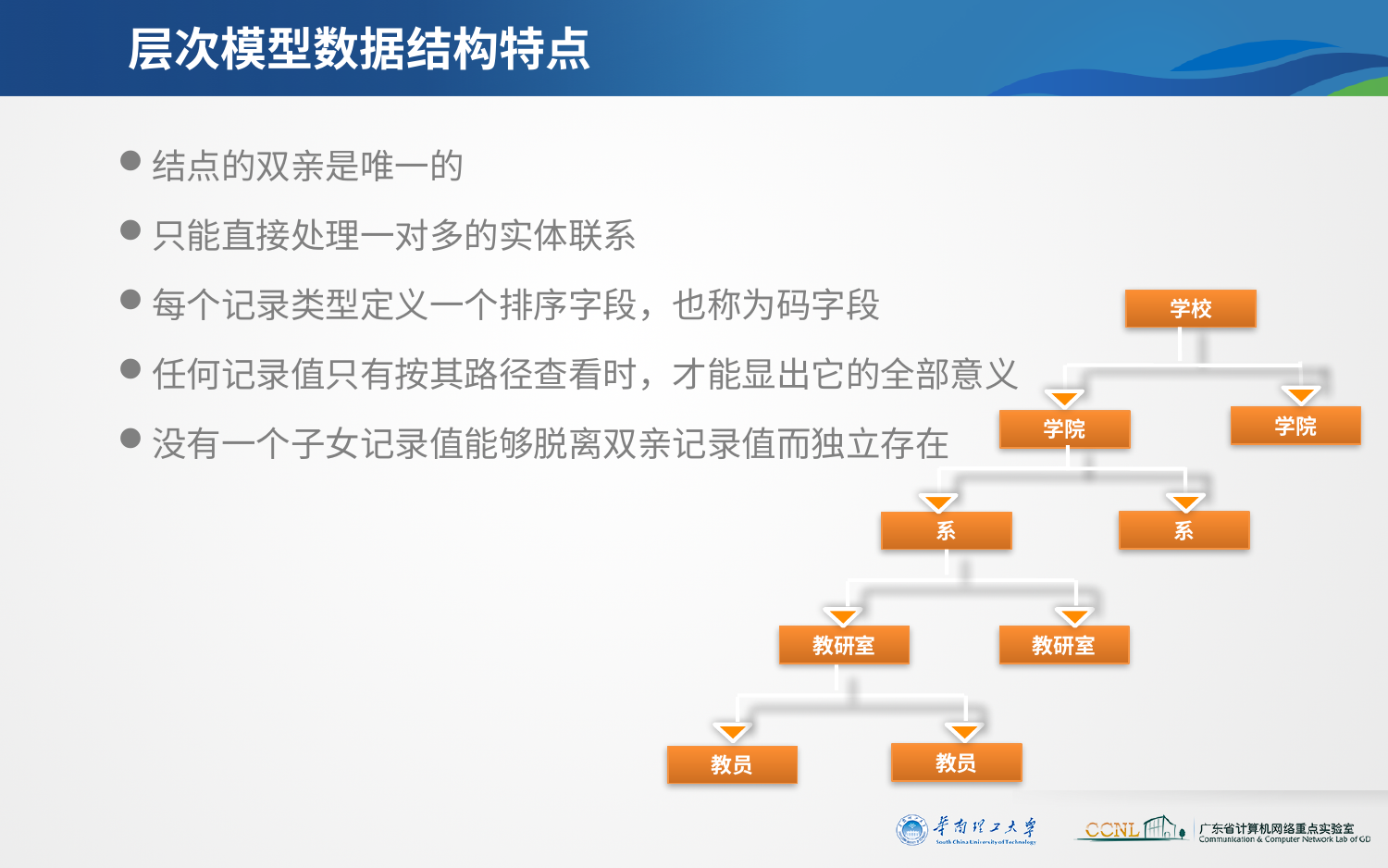

# 层次模型数据结构特点
结点的双亲是唯一的
只能直接处理一对多的实体联系
每个记录类型定义一个排序字段，也称为码字段
任何记录值只有按其路径查看时，才能显出它的全部意义
没有一个子女记录值能够脱离双亲记录值而独立存在
学校

学院
学院

系
系

教研室
教研室

教员
教员